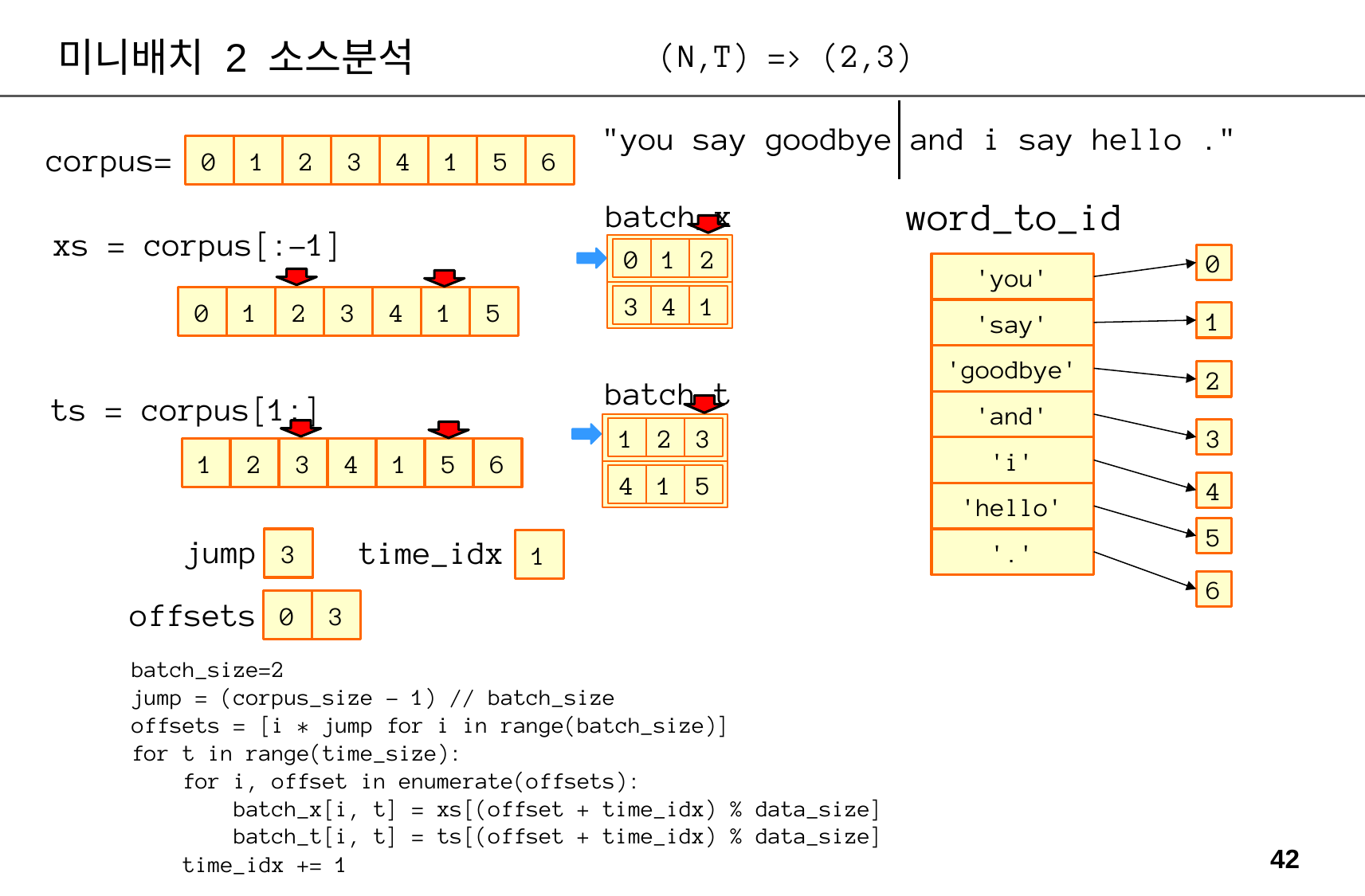

미니배치 2 소스분석
(N,T) => (2,3)
"you say goodbye and i say hello ."
corpus=
0
1
2
3
4
1
5
6
word_to_id
batch_x

xs = corpus[:-1]

0
1
2
0

'you'

3
4
1
0
1
2
3
4
1
5
'say'
1
'goodbye'
2
batch_t
ts = corpus[1:]
'and'

1
2
3
3

'i'
1
2
3
4
1
5
6

4
1
5
4
'hello'
5
jump
time_idx
3
'.'
1
6
offsets
0
3
batch_size=2
jump = (corpus_size - 1) // batch_size
offsets = [i * jump for i in range(batch_size)]
for t in range(time_size):
    for i, offset in enumerate(offsets):
        batch_x[i, t] = xs[(offset + time_idx) % data_size]
        batch_t[i, t] = ts[(offset + time_idx) % data_size]
    time_idx += 1